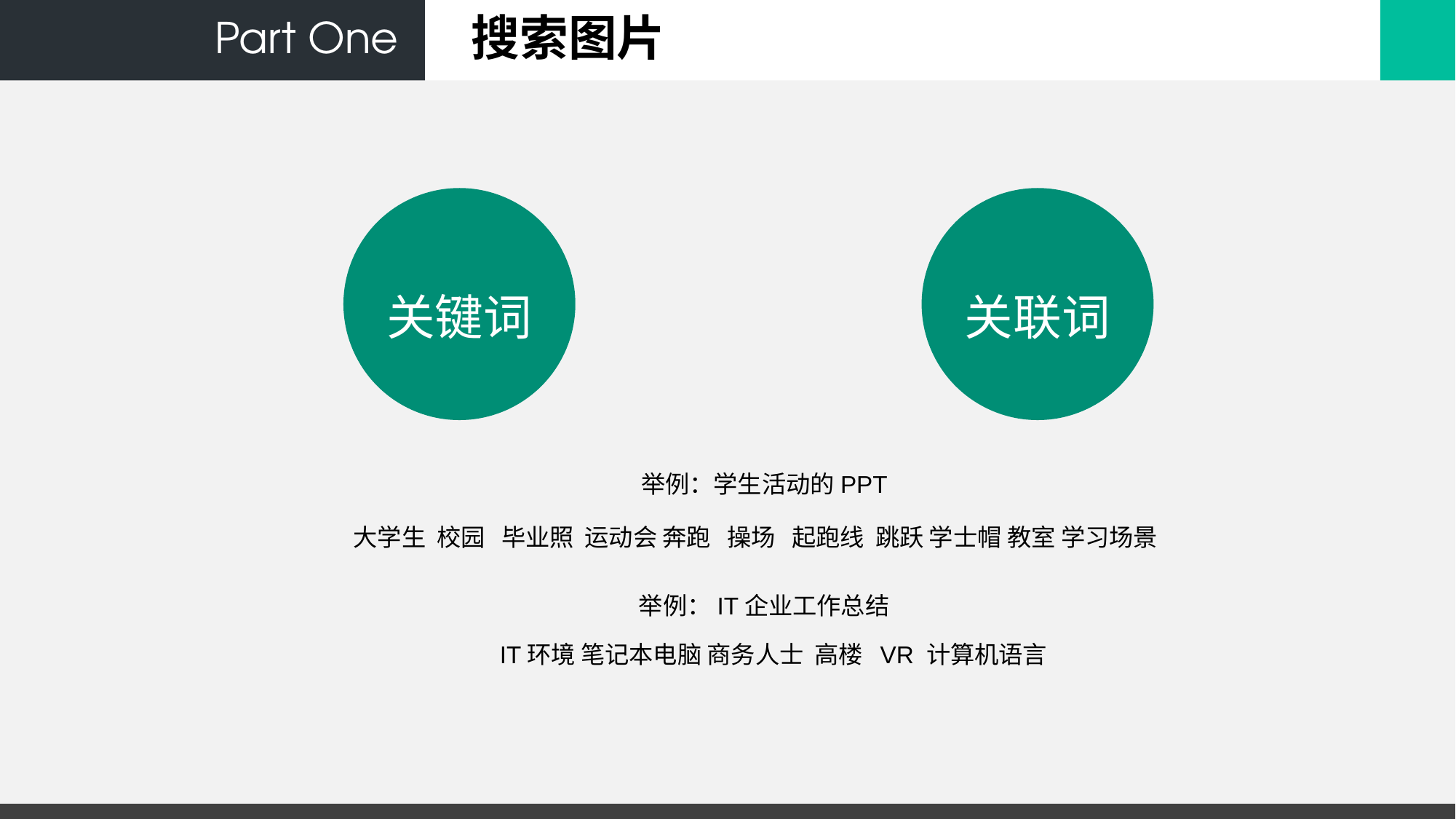

搜索图片
Part One

关键词

关联词
举例：学生活动的PPT
大学生  校园   毕业照  运动会 奔跑   操场   起跑线  跳跃 学士帽 教室 学习场景
举例：IT企业工作总结
IT环境 笔记本电脑 商务人士  高楼  VR 计算机语言